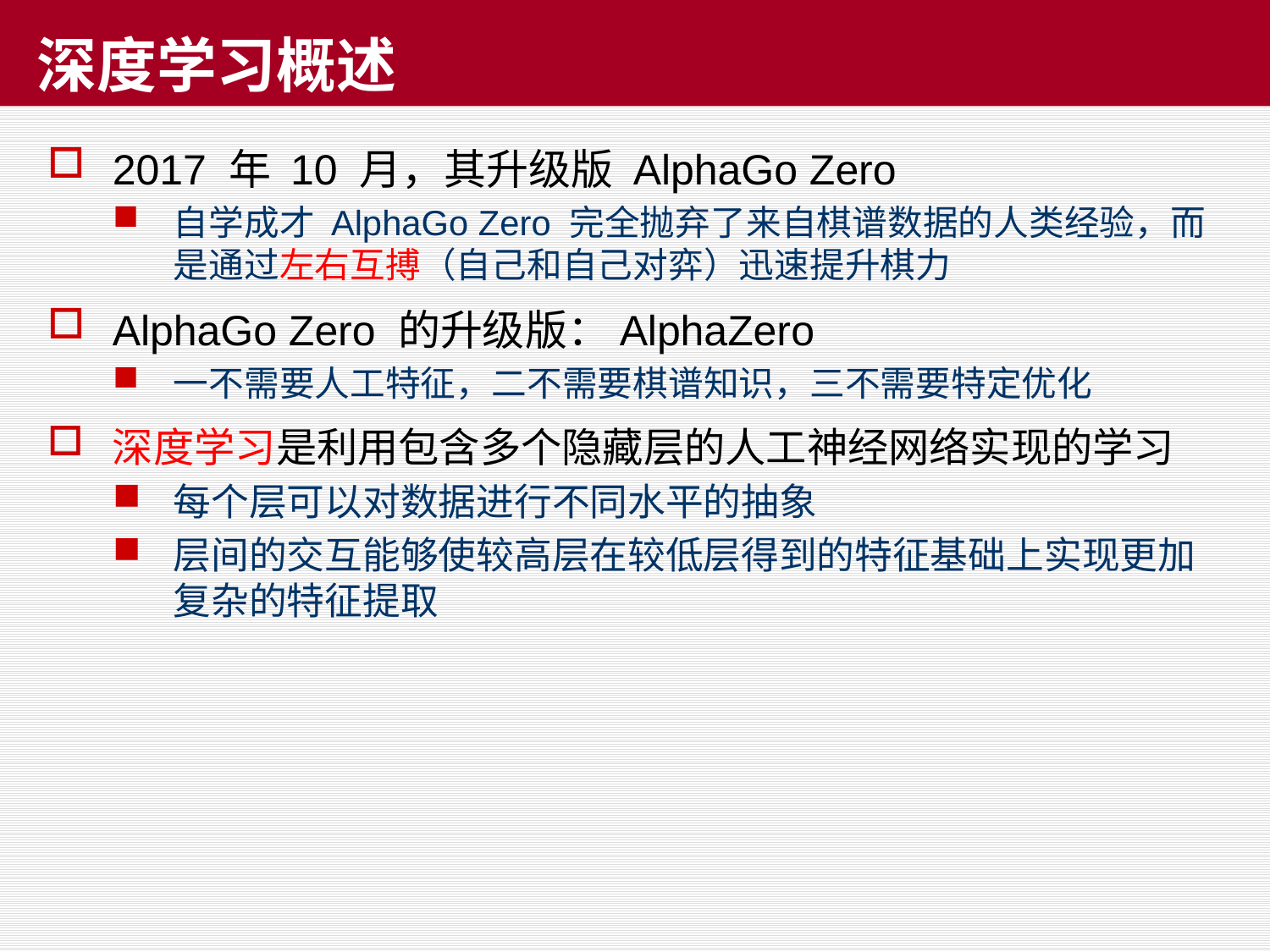

# 深度学习概述
2017 年 10 月，其升级版 AlphaGo Zero
自学成才 AlphaGo Zero 完全抛弃了来自棋谱数据的人类经验，而是通过左右互搏（自己和自己对弈）迅速提升棋力
AlphaGo Zero 的升级版：AlphaZero
一不需要人工特征，二不需要棋谱知识，三不需要特定优化
深度学习是利用包含多个隐藏层的人工神经网络实现的学习
每个层可以对数据进行不同水平的抽象
层间的交互能够使较高层在较低层得到的特征基础上实现更加复杂的特征提取